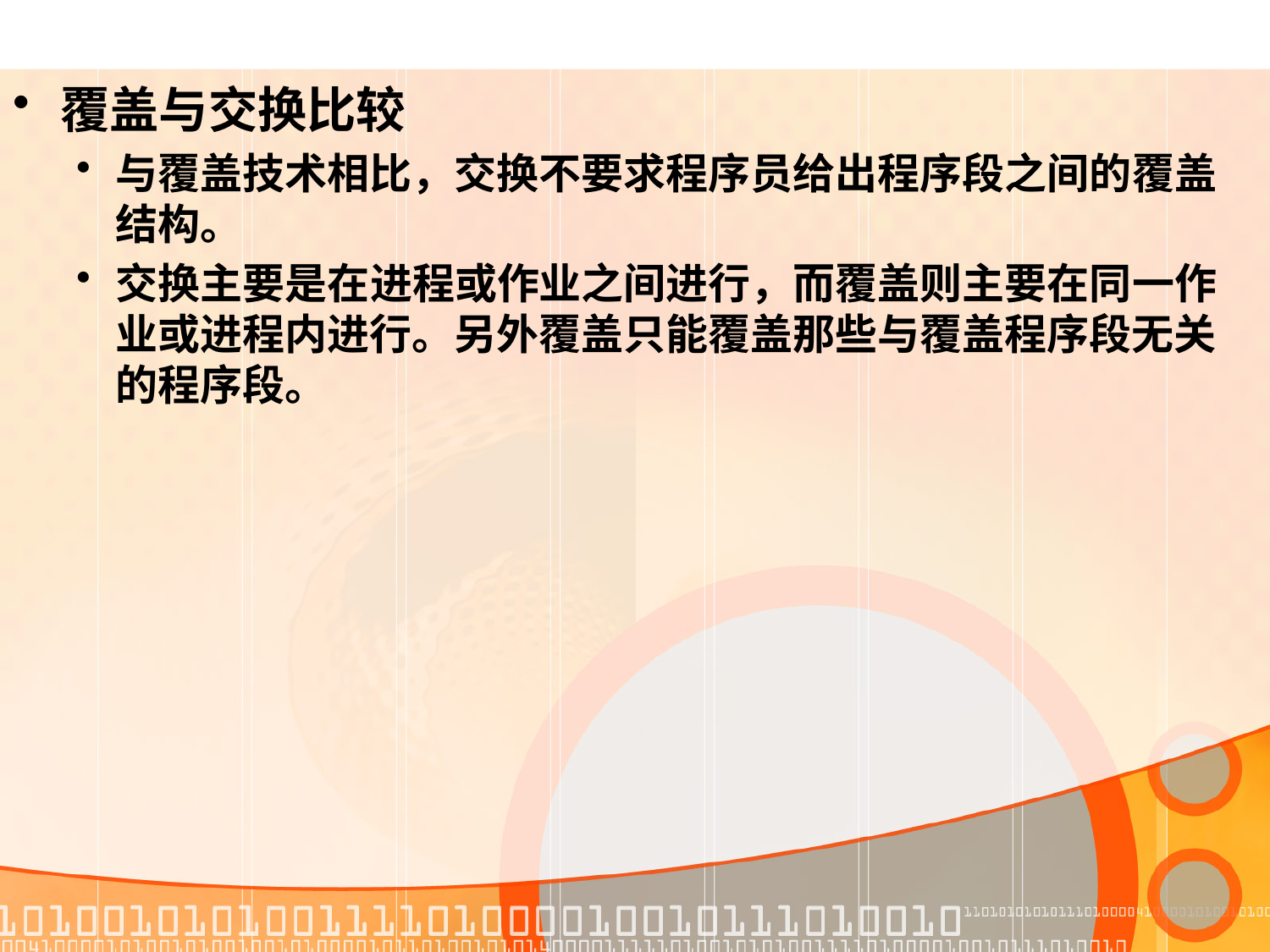

覆盖与交换比较
与覆盖技术相比，交换不要求程序员给出程序段之间的覆盖结构。
交换主要是在进程或作业之间进行，而覆盖则主要在同一作业或进程内进行。另外覆盖只能覆盖那些与覆盖程序段无关的程序段。